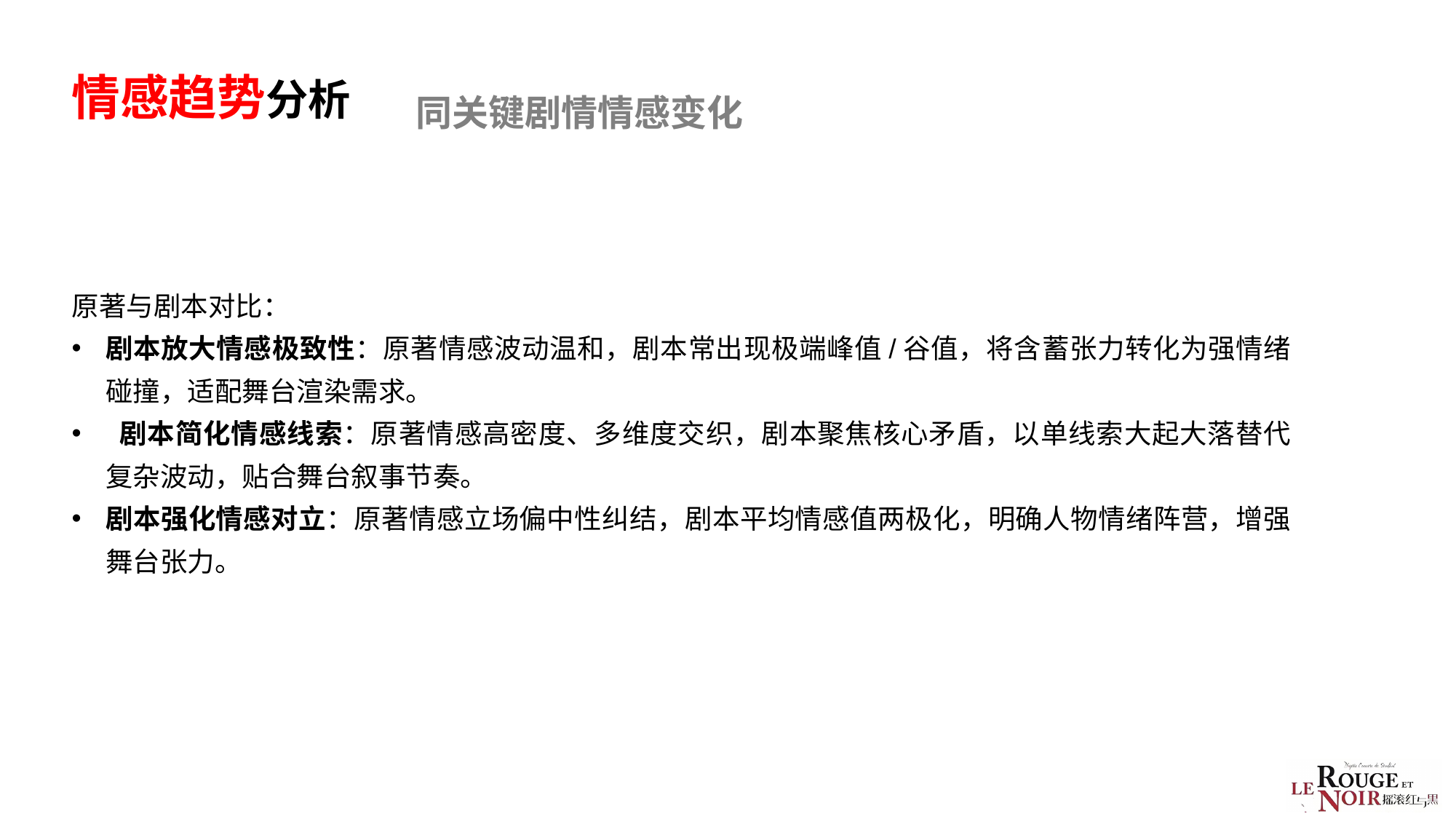

情感趋势分析
同关键剧情情感变化
原著与剧本对比：
剧本放大情感极致性：原著情感波动温和，剧本常出现极端峰值/谷值，将含蓄张力转化为强情绪碰撞，适配舞台渲染需求。
 剧本简化情感线索：原著情感高密度、多维度交织，剧本聚焦核心矛盾，以单线索大起大落替代复杂波动，贴合舞台叙事节奏。
剧本强化情感对立：原著情感立场偏中性纠结，剧本平均情感值两极化，明确人物情绪阵营，增强舞台张力。